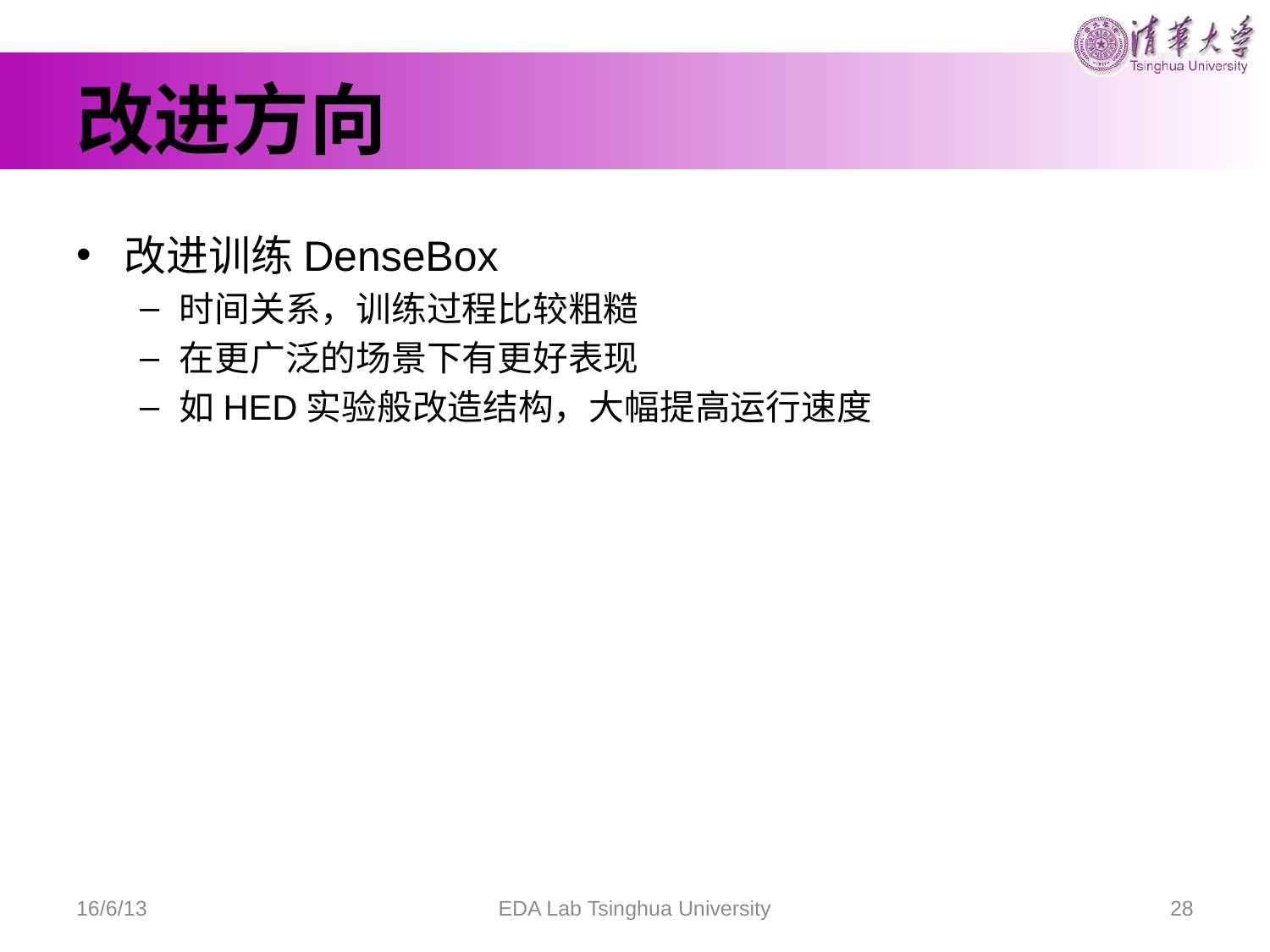

# 改进方向
改进训练DenseBox
时间关系，训练过程比较粗糙
在更广泛的场景下有更好表现
如HED实验般改造结构，大幅提高运行速度
16/6/13
EDA Lab Tsinghua University
28